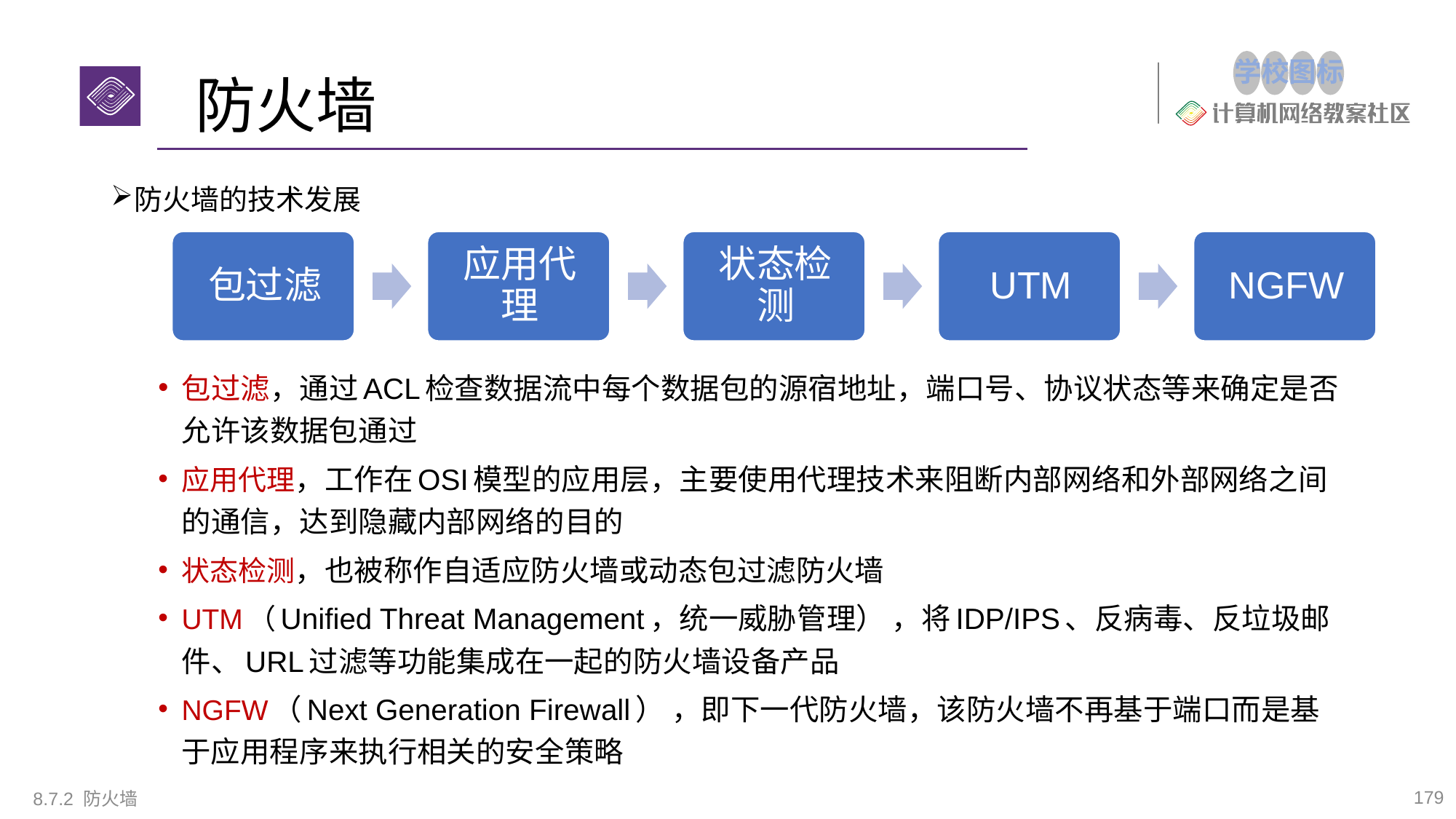

# 防火墙
防火墙的技术发展

包过滤，通过ACL检查数据流中每个数据包的源宿地址，端口号、协议状态等来确定是否允许该数据包通过
应用代理，工作在OSI模型的应用层，主要使用代理技术来阻断内部网络和外部网络之间的通信，达到隐藏内部网络的目的
状态检测，也被称作自适应防火墙或动态包过滤防火墙
UTM（Unified Threat Management，统一威胁管理） ，将IDP/IPS、反病毒、反垃圾邮件、URL过滤等功能集成在一起的防火墙设备产品
NGFW（Next Generation Firewall） ，即下一代防火墙，该防火墙不再基于端口而是基于应用程序来执行相关的安全策略
包过滤

应用代理

状态检测

UTM

NGFW
179
8.7.2 防火墙